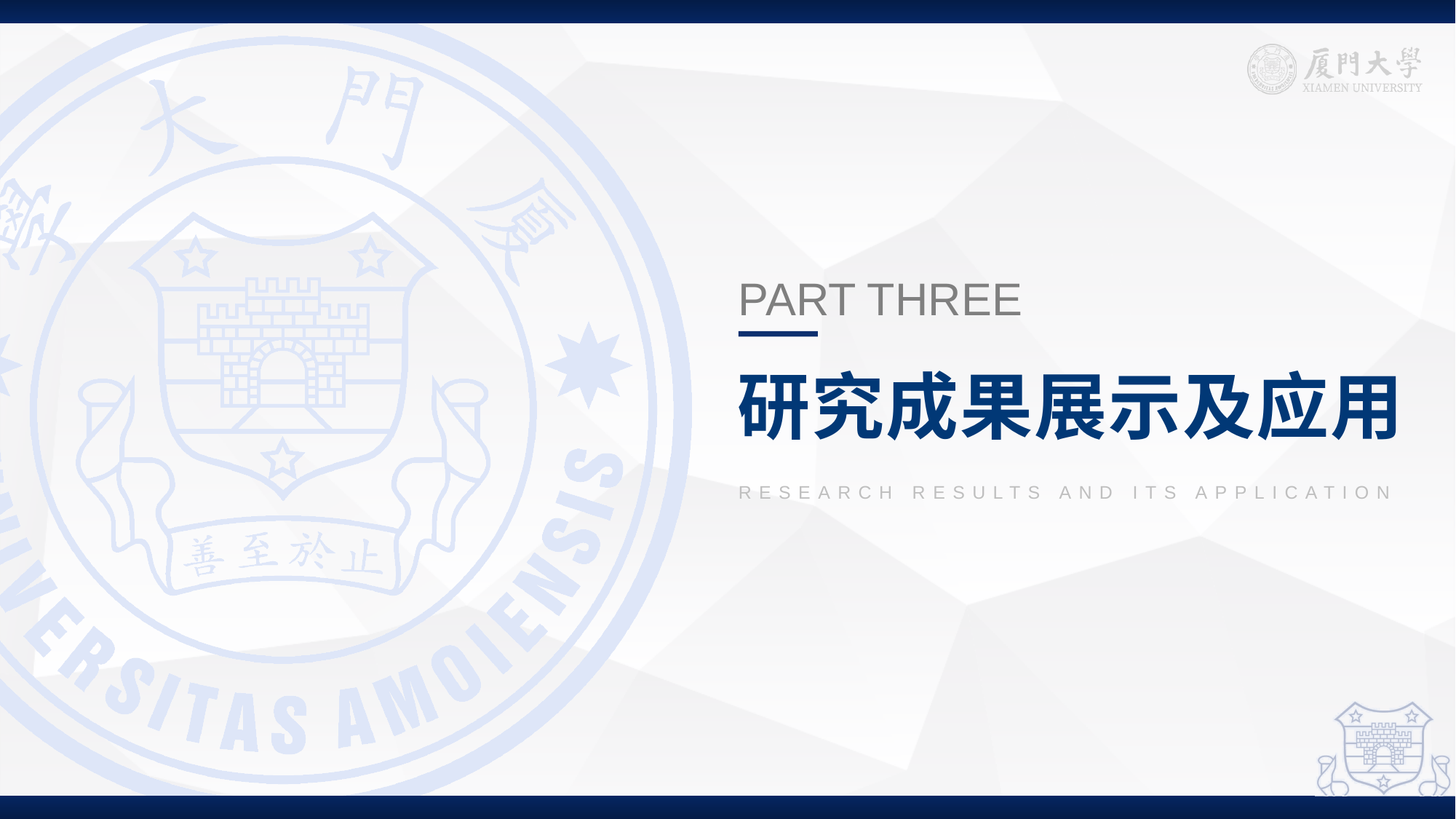

PART THREE
研究成果展示及应用

RESEARCH RESULTS AND ITS APPLICATION